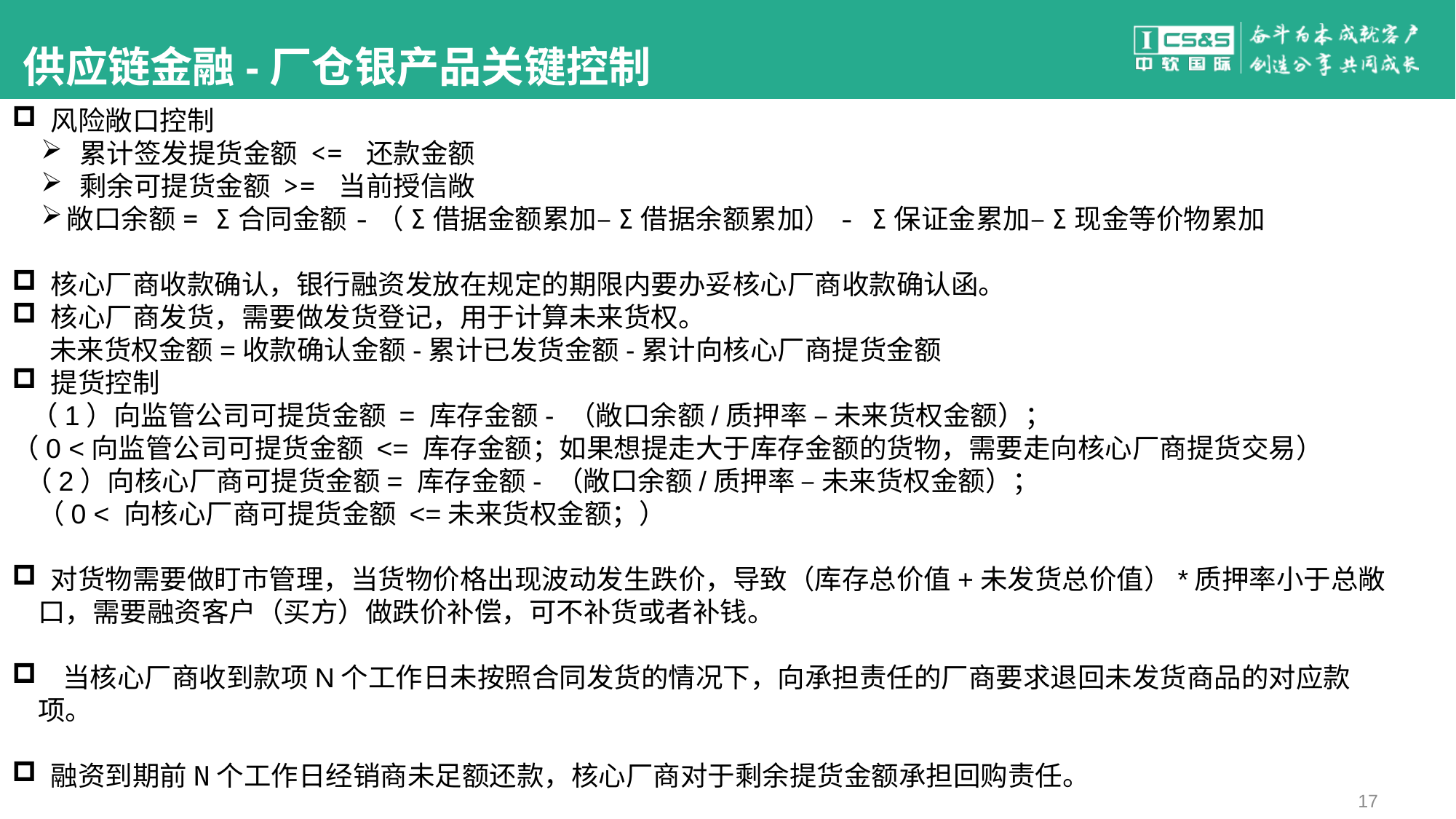

#
供应链金融-厂仓银产品关键控制
 风险敞口控制
 累计签发提货金额 <= 还款金额
 剩余可提货金额 >= 当前授信敞
敞口余额= Σ合同金额-（Σ借据金额累加–Σ借据余额累加）- Σ保证金累加–Σ现金等价物累加

 核心厂商收款确认，银行融资发放在规定的期限内要办妥核心厂商收款确认函。
 核心厂商发货，需要做发货登记，用于计算未来货权。
     未来货权金额=收款确认金额-累计已发货金额-累计向核心厂商提货金额
 提货控制
  （1）向监管公司可提货金额 = 库存金额- （敞口余额/质押率 – 未来货权金额）；
（0 <向监管公司可提货金额 <= 库存金额；如果想提走大于库存金额的货物，需要走向核心厂商提货交易）
 （2）向核心厂商可提货金额= 库存金额- （敞口余额/质押率 – 未来货权金额）；
   （0 < 向核心厂商可提货金额 <=未来货权金额；）

 对货物需要做盯市管理，当货物价格出现波动发生跌价，导致（库存总价值+未发货总价值）*质押率小于总敞口，需要融资客户（买方）做跌价补偿，可不补货或者补钱。

   当核心厂商收到款项N个工作日未按照合同发货的情况下，向承担责任的厂商要求退回未发货商品的对应款项。

 融资到期前N个工作日经销商未足额还款，核心厂商对于剩余提货金额承担回购责任。

17